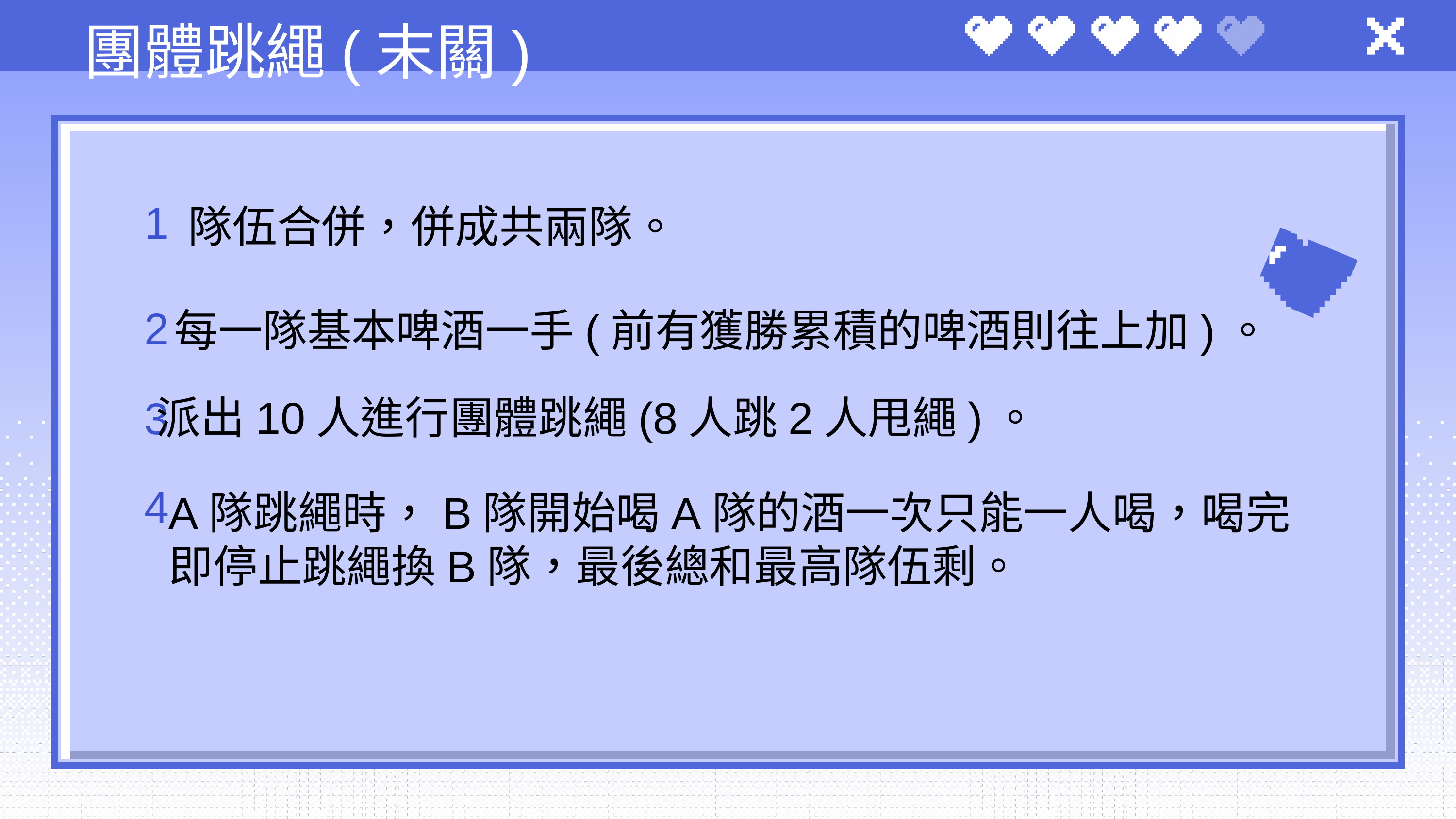

團體跳繩(末關)

1
隊伍合併，併成共兩隊。

2
每一隊基本啤酒一手(前有獲勝累積的啤酒則往上加)。
派出10人進行團體跳繩(8人跳2人甩繩)。
3

4
A隊跳繩時，B隊開始喝A隊的酒一次只能一人喝，喝完
即停止跳繩換B隊，最後總和最高隊伍剩。